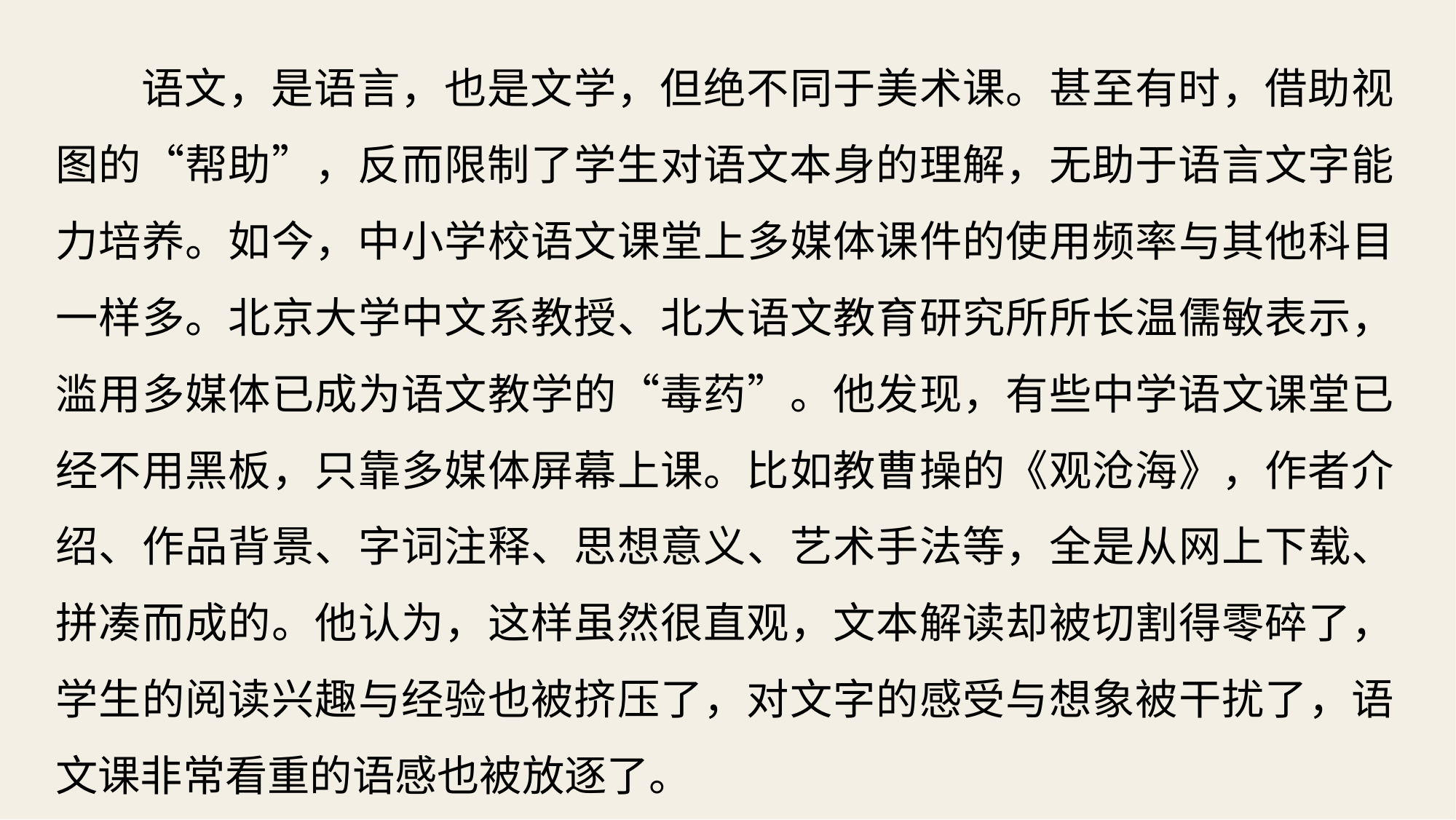

语文，是语言，也是文学，但绝不同于美术课。甚至有时，借助视图的“帮助”，反而限制了学生对语文本身的理解，无助于语言文字能力培养。如今，中小学校语文课堂上多媒体课件的使用频率与其他科目一样多。北京大学中文系教授、北大语文教育研究所所长温儒敏表示，滥用多媒体已成为语文教学的“毒药”。他发现，有些中学语文课堂已经不用黑板，只靠多媒体屏幕上课。比如教曹操的《观沧海》，作者介绍、作品背景、字词注释、思想意义、艺术手法等，全是从网上下载、拼凑而成的。他认为，这样虽然很直观，文本解读却被切割得零碎了，学生的阅读兴趣与经验也被挤压了，对文字的感受与想象被干扰了，语文课非常看重的语感也被放逐了。